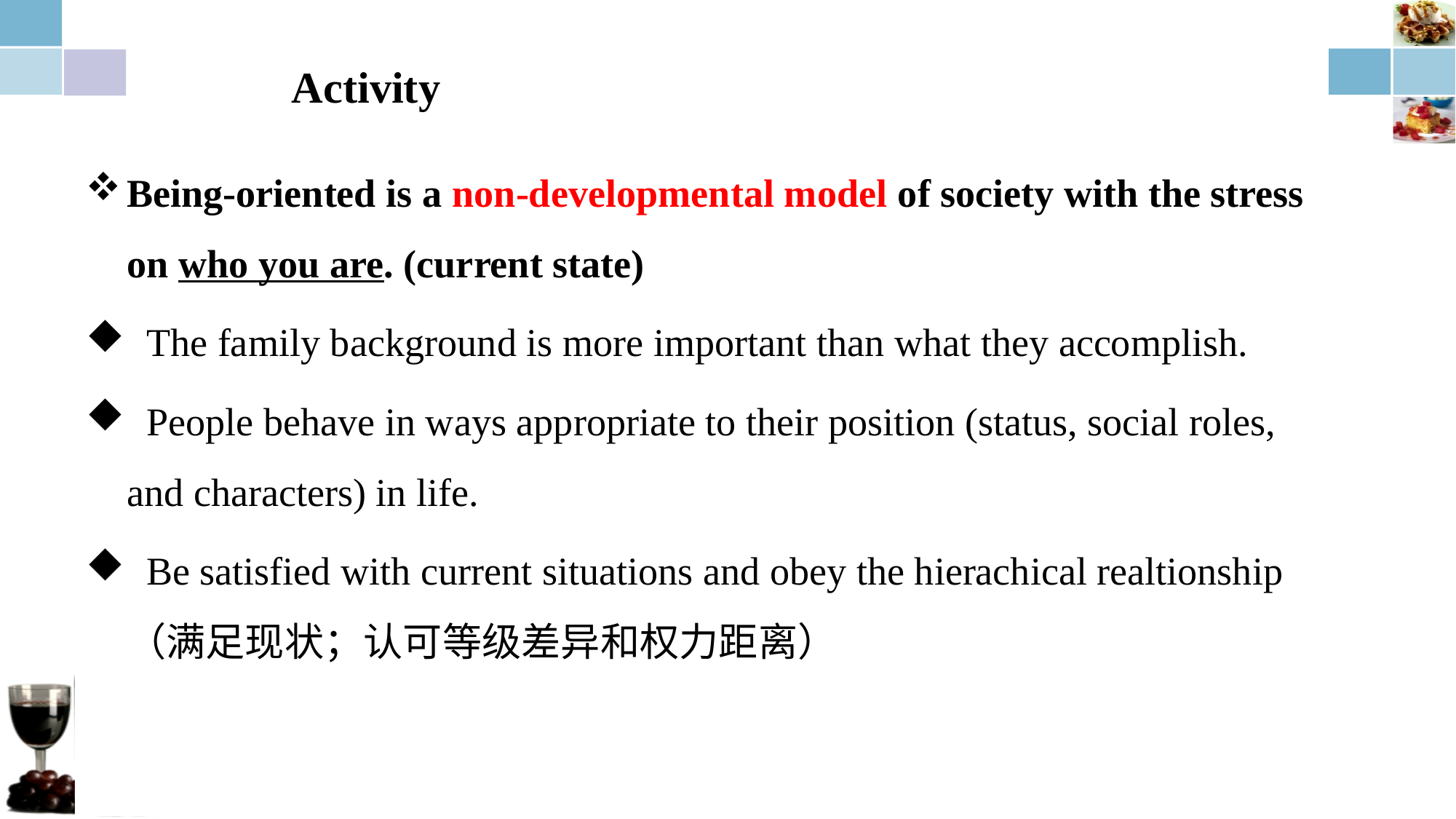

Activity
Being-oriented is a non-developmental model of society with the stress on who you are. (current state)
  The family background is more important than what they accomplish.
  People behave in ways appropriate to their position (status, social roles, and characters) in life.
  Be satisfied with current situations and obey the hierachical realtionship （满足现状；认可等级差异和权力距离）